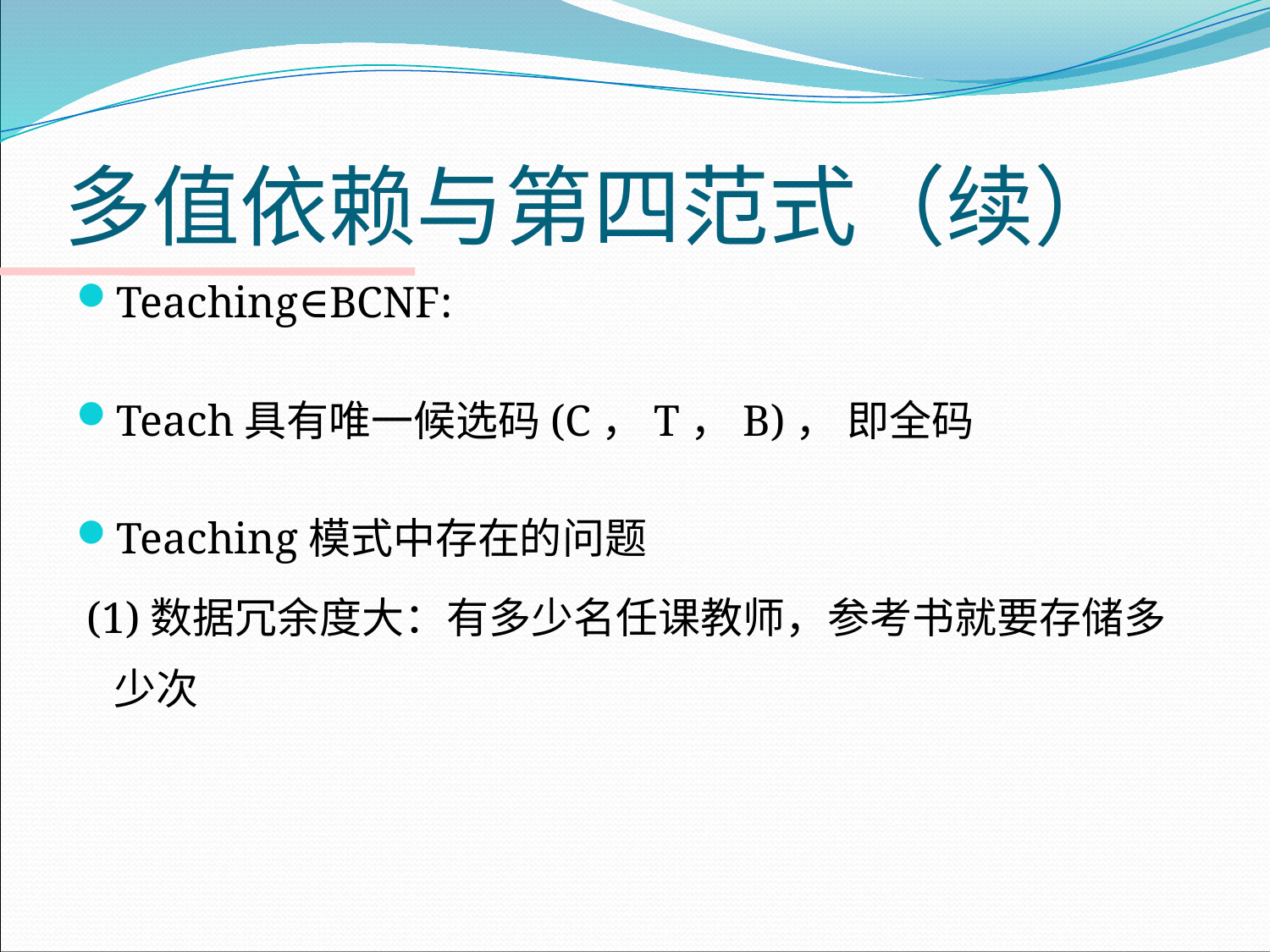

# 多值依赖与第四范式（续）
Teaching∈BCNF:

Teach具有唯一候选码(C，T，B)， 即全码

Teaching模式中存在的问题
 (1)数据冗余度大：有多少名任课教师，参考书就要存储多少次

570